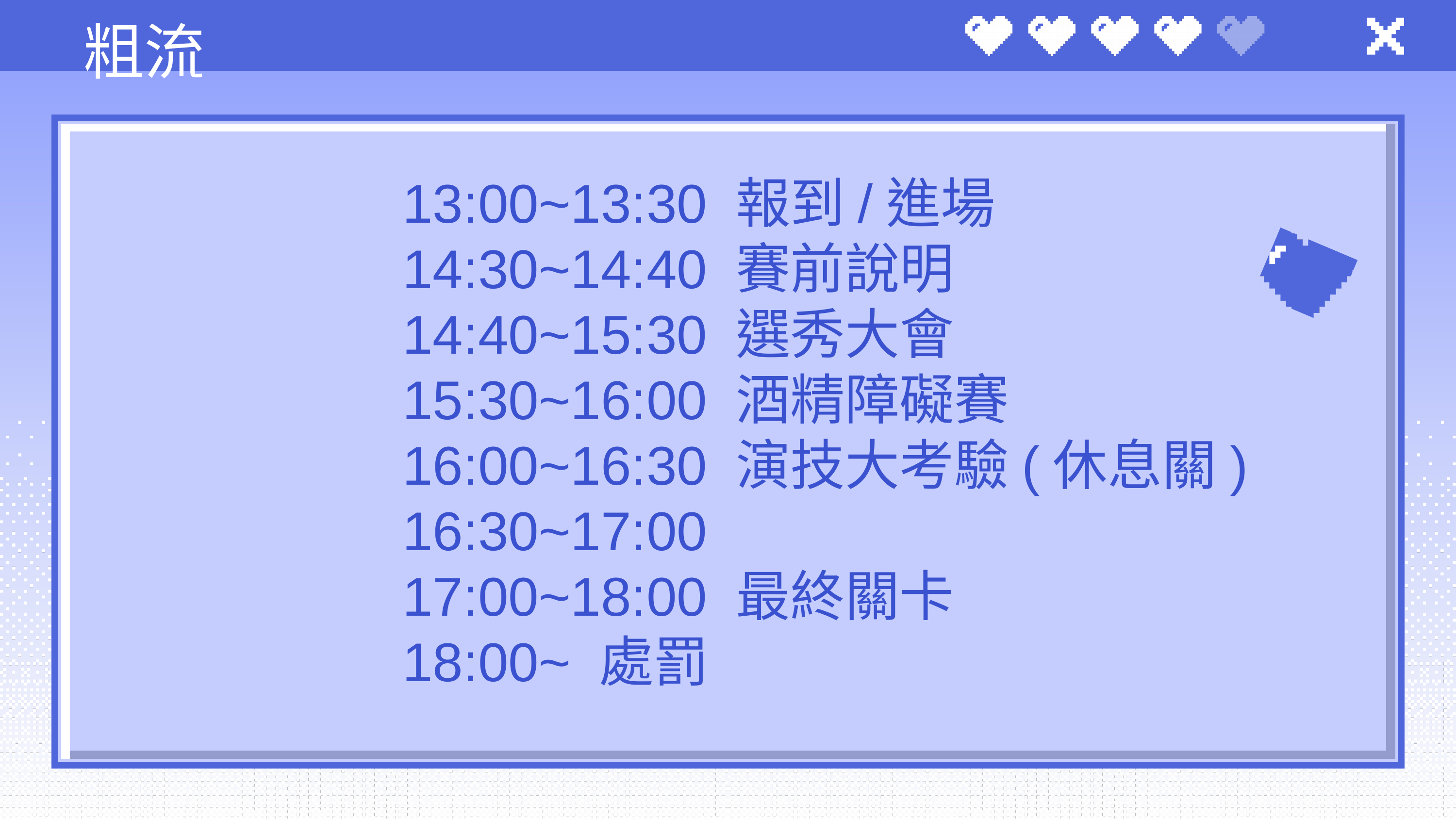

粗流

13:00~13:30 報到/進場
14:30~14:40 賽前說明
14:40~15:30 選秀大會
15:30~16:00 酒精障礙賽
16:00~16:30 演技大考驗(休息關)
16:30~17:00
17:00~18:00 最終關卡
18:00~ 處罰